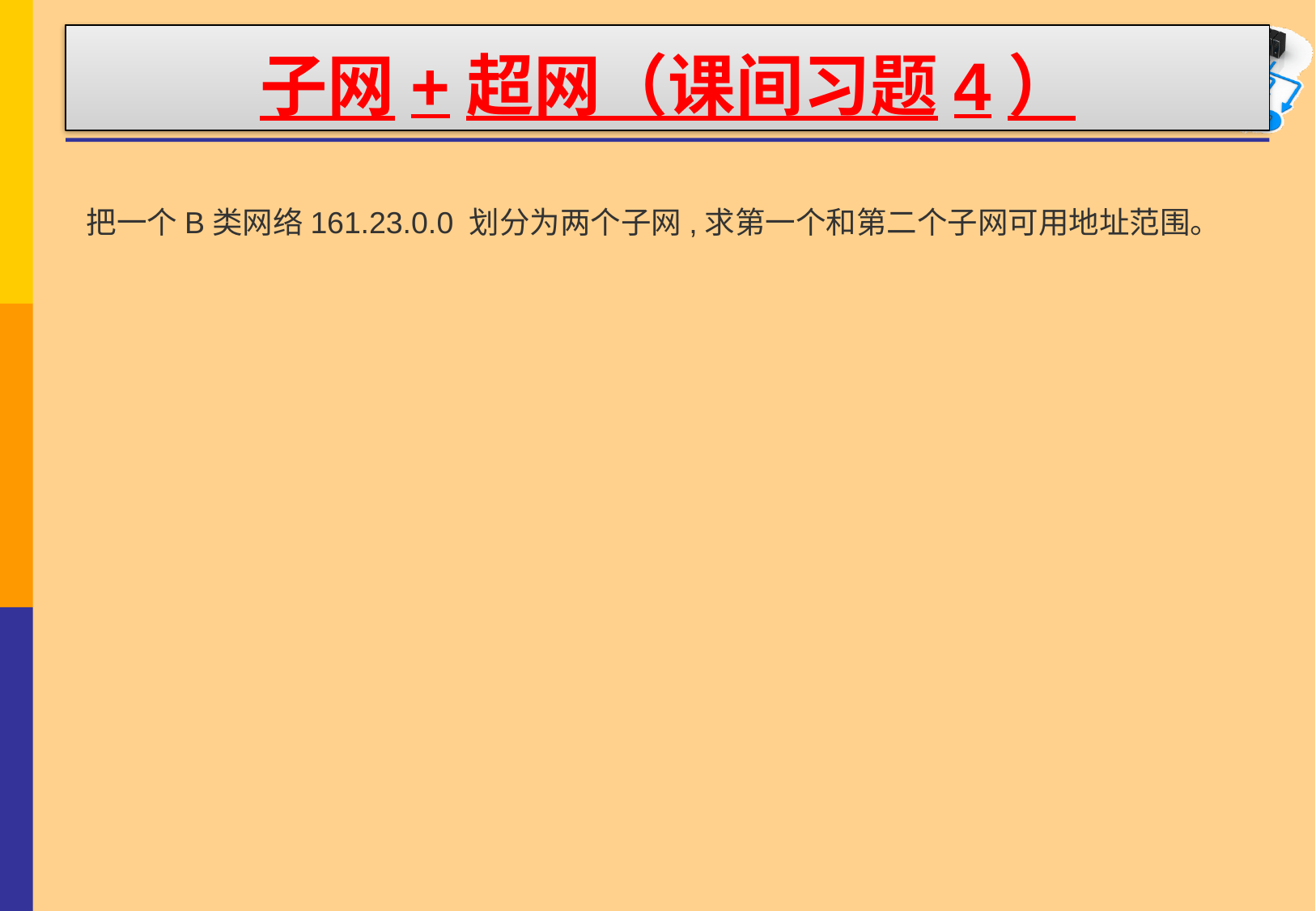

# 子网+超网（课间习题4）
把一个B类网络161.23.0.0 划分为两个子网,求第一个和第二个子网可用地址范围。